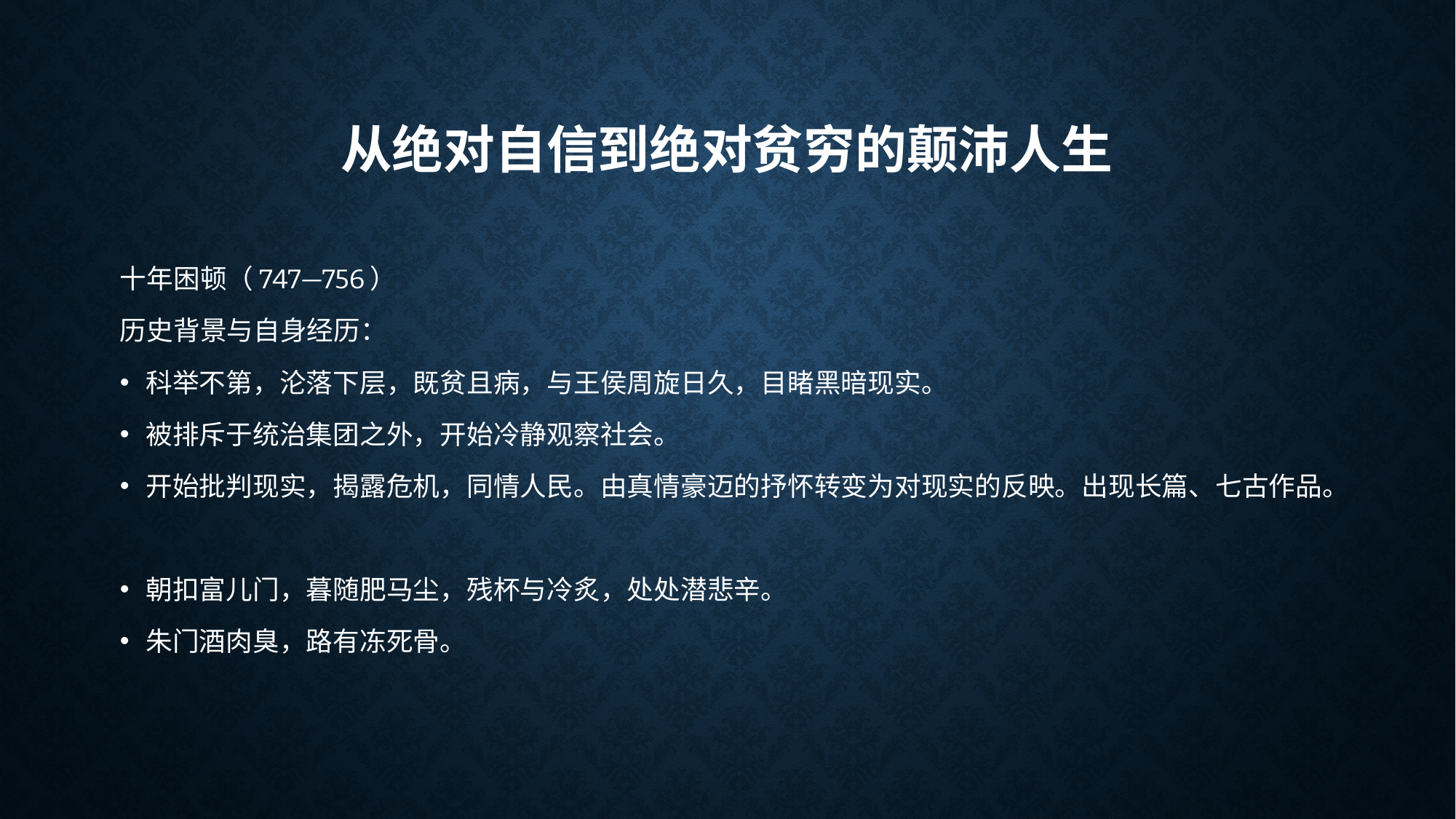

# 从绝对自信到绝对贫穷的颠沛人生
十年困顿（747—756）
历史背景与自身经历：
科举不第，沦落下层，既贫且病，与王侯周旋日久，目睹黑暗现实。
被排斥于统治集团之外，开始冷静观察社会。
开始批判现实，揭露危机，同情人民。由真情豪迈的抒怀转变为对现实的反映。出现长篇、七古作品。

朝扣富儿门，暮随肥马尘，残杯与冷炙，处处潜悲辛。
朱门酒肉臭，路有冻死骨。